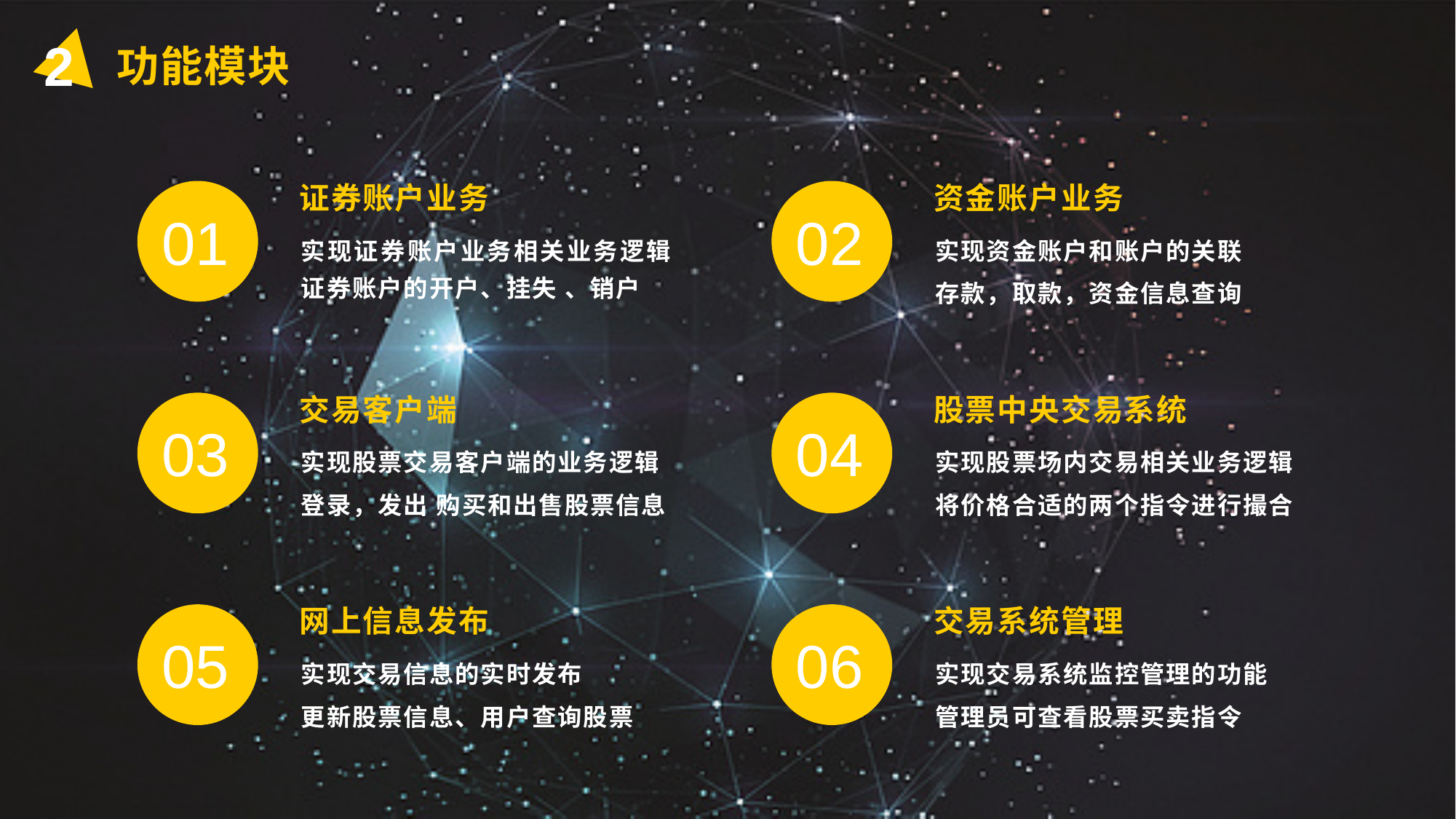

2
功能模块

证券账户业务
资金账户业务

01
02
实现证券账户业务相关业务逻辑证券账户的开户、挂失 、销户
实现资金账户和账户的关联
存款，取款，资金信息查询
交易客户端
股票中央交易系统

03
04
实现股票交易客户端的业务逻辑
登录，发出 购买和出售股票信息
实现股票场内交易相关业务逻辑
将价格合适的两个指令进行撮合
网上信息发布
交易系统管理

05
06
实现交易信息的实时发布
更新股票信息、用户查询股票
实现交易系统监控管理的功能
管理员可查看股票买卖指令